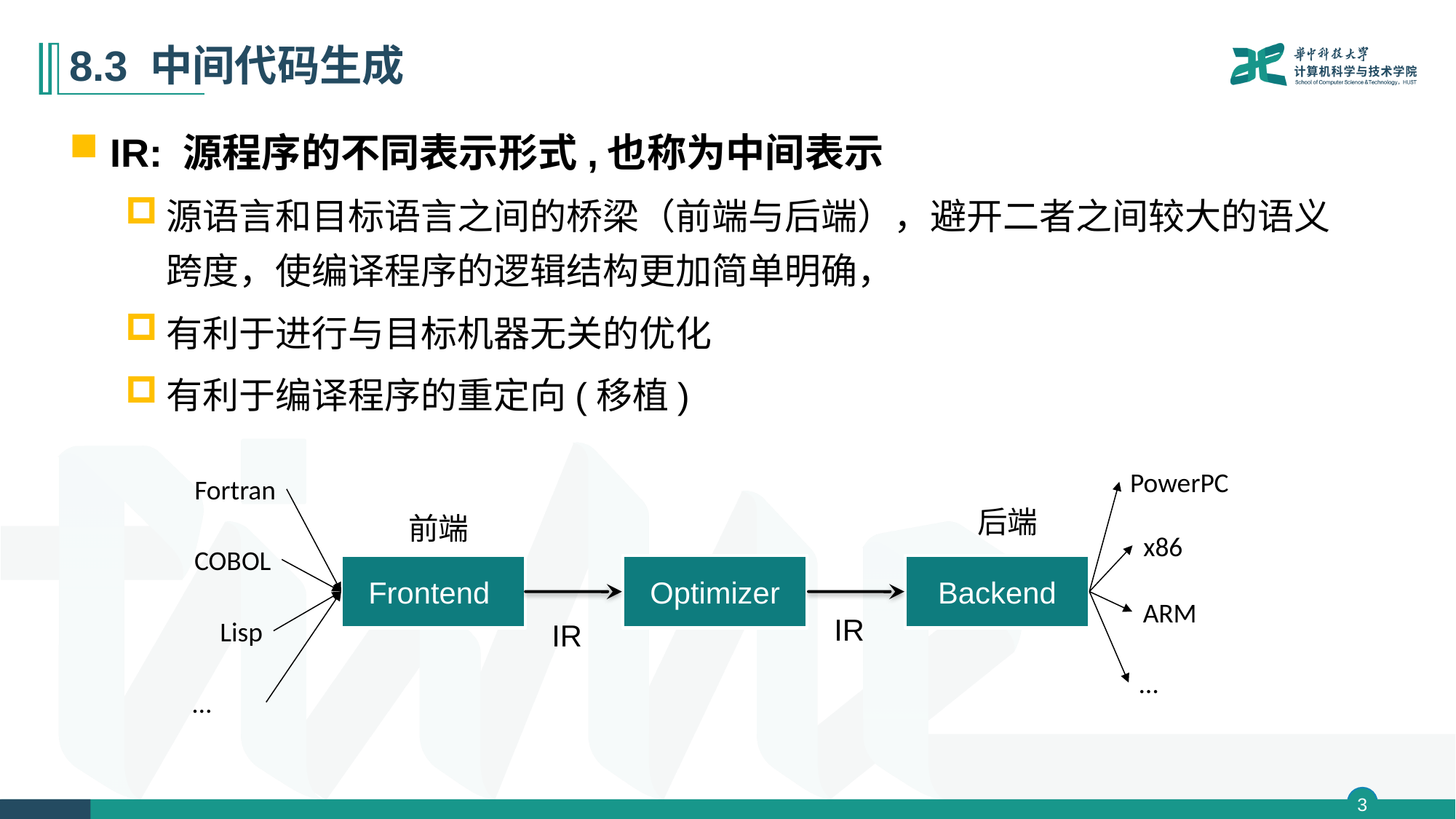

# 8.3 中间代码生成
IR: 源程序的不同表示形式,也称为中间表示
源语言和目标语言之间的桥梁（前端与后端），避开二者之间较大的语义跨度，使编译程序的逻辑结构更加简单明确，
有利于进行与目标机器无关的优化
有利于编译程序的重定向(移植)

PowerPC
Fortran
后端
前端
x86
COBOL
Frontend
Optimizer
Backend
ARM

IR
Lisp
IR
…
…